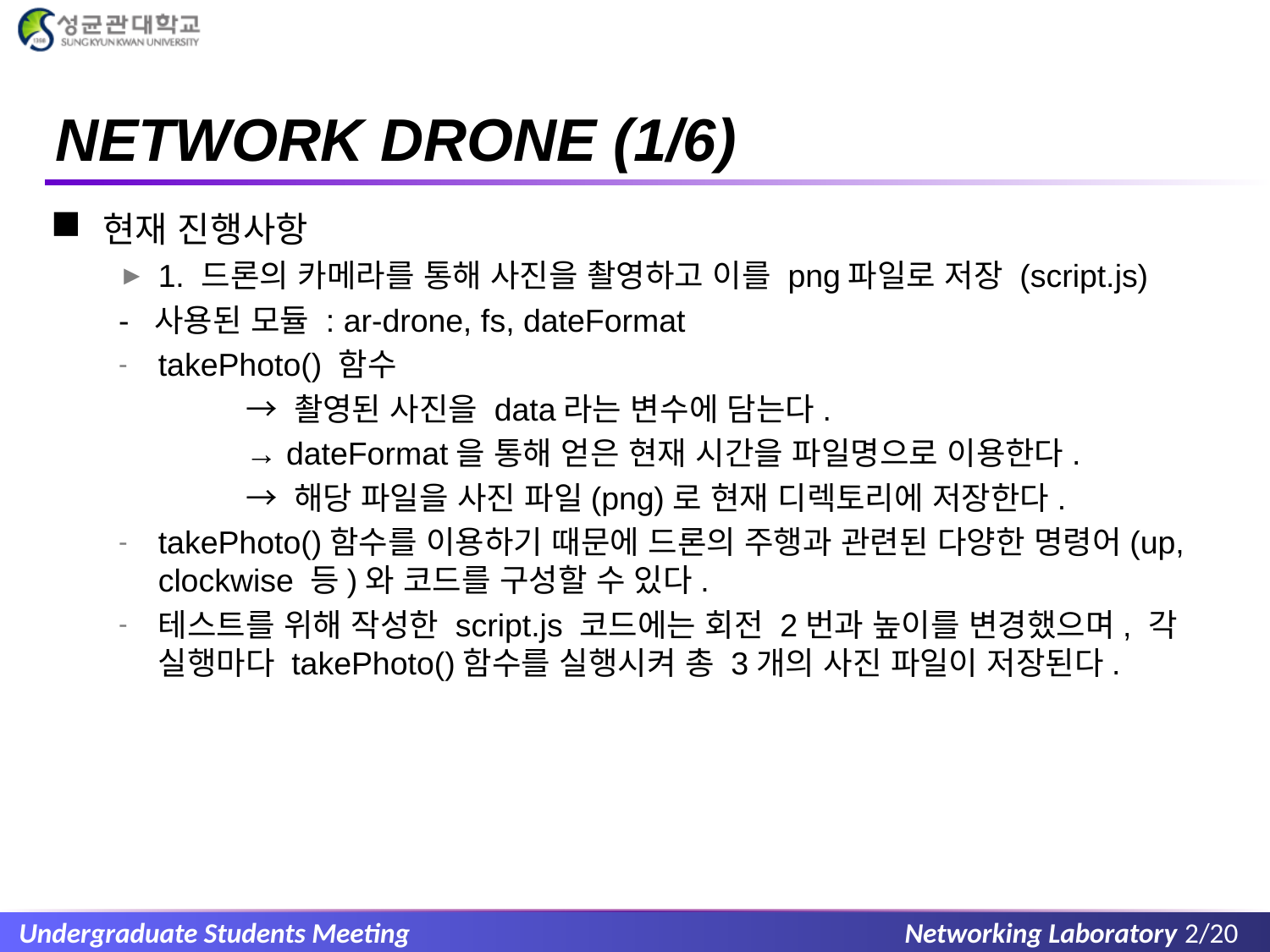

# NETWORK DRONE (1/6)
현재 진행사항
1. 드론의 카메라를 통해 사진을 촬영하고 이를 png파일로 저장 (script.js)
-  사용된 모듈 : ar-drone, fs, dateFormat
takePhoto() 함수
	→ 촬영된 사진을 data라는 변수에 담는다.
	→ dateFormat을 통해 얻은 현재 시간을 파일명으로 이용한다.
	→ 해당 파일을 사진 파일(png)로 현재 디렉토리에 저장한다.
takePhoto()함수를 이용하기 때문에 드론의 주행과 관련된 다양한 명령어(up, clockwise 등)와 코드를 구성할 수 있다.
테스트를 위해 작성한 script.js 코드에는 회전 2번과 높이를 변경했으며, 각 실행마다 takePhoto()함수를 실행시켜 총 3개의 사진 파일이 저장된다.